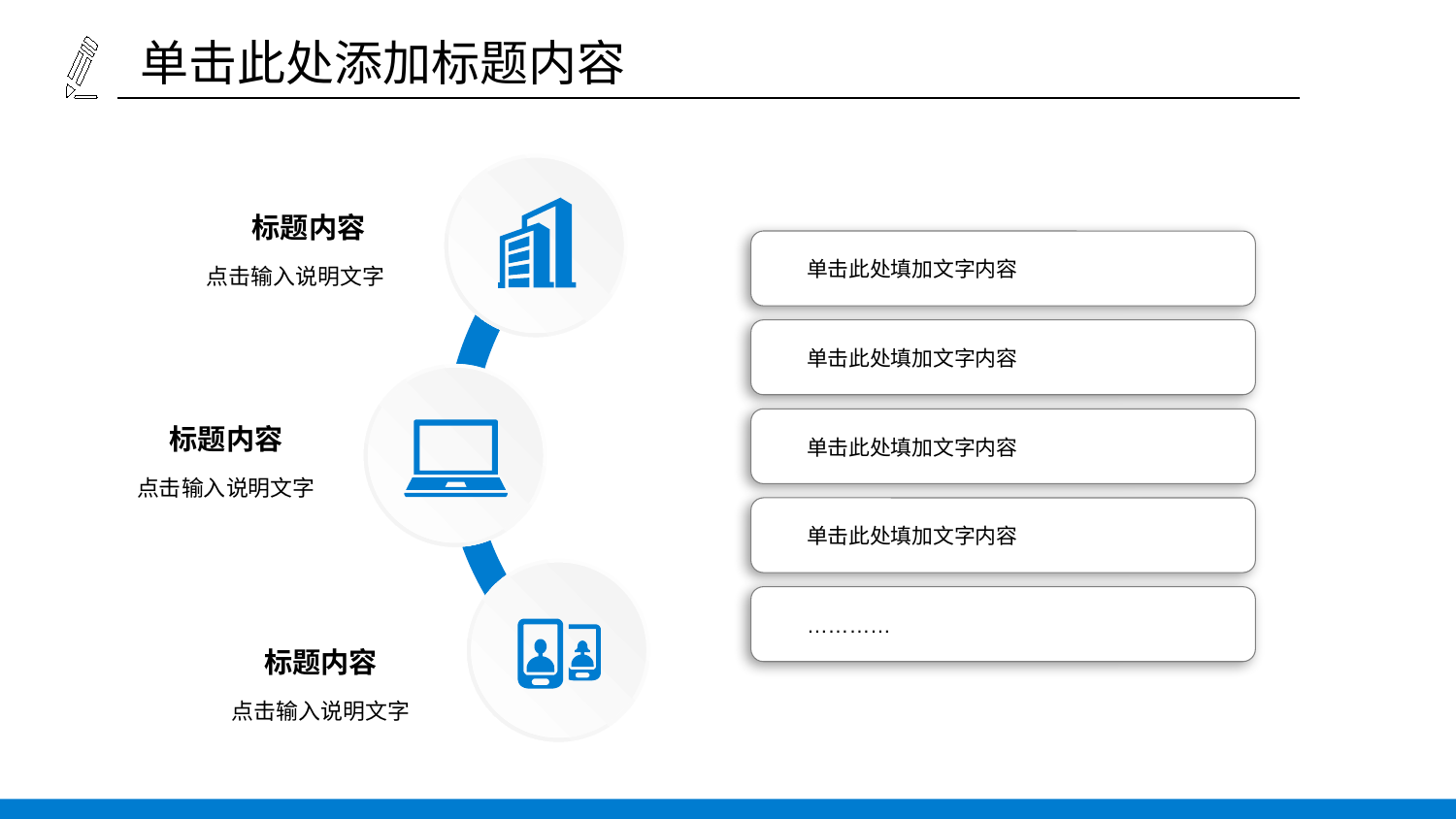

单击此处添加标题内容

标题内容

单击此处填加文字内容
点击输入说明文字

单击此处填加文字内容

标题内容
单击此处填加文字内容
点击输入说明文字

单击此处填加文字内容

…………
标题内容
点击输入说明文字